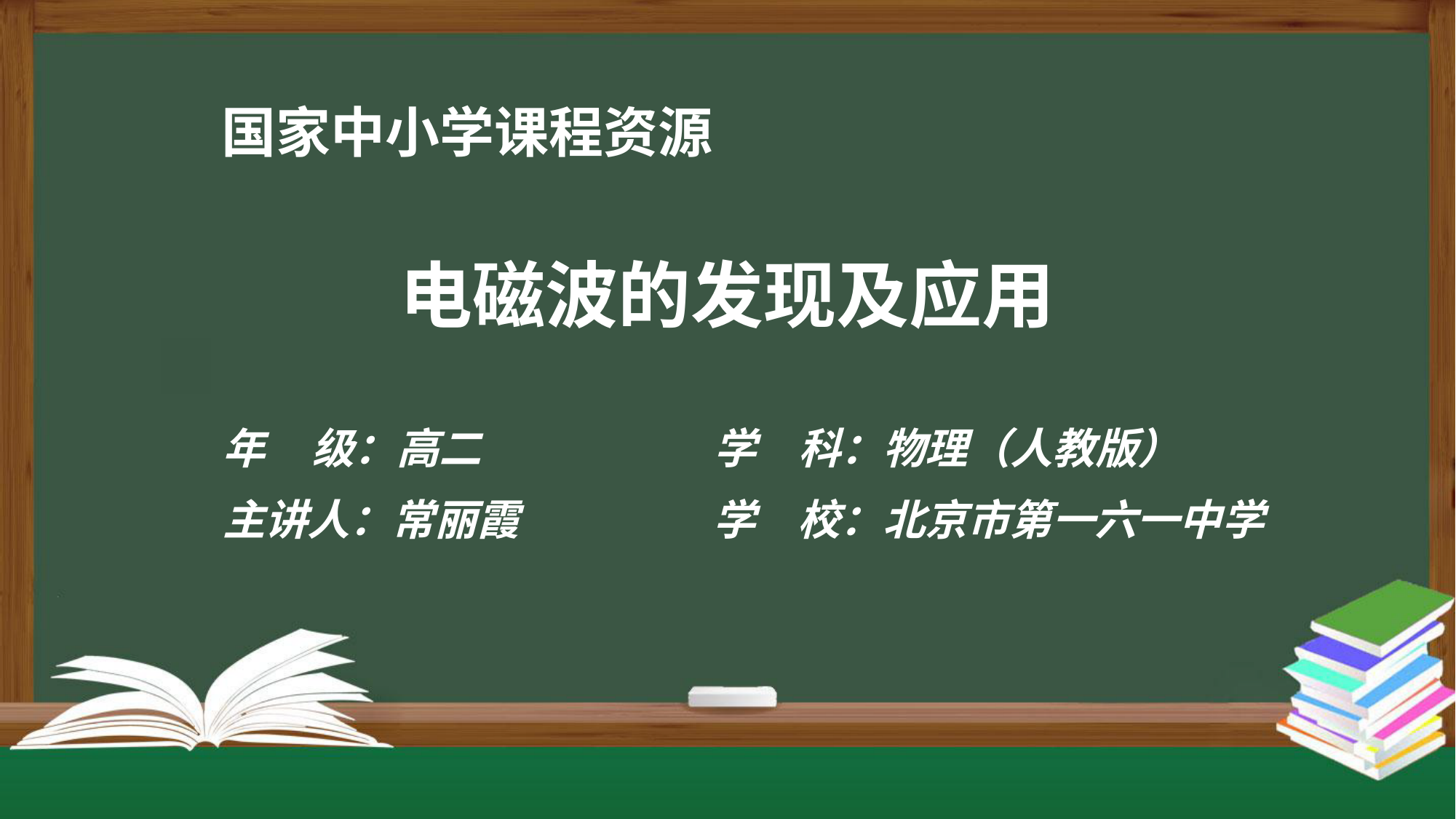

# 国家中小学课程资源
电磁波的发现及应用

| 年 级：高二 | 学 | 科：物理（人教版） |
| --- | --- | --- |
| 主讲人：常丽霞 | 学 | 校：北京市第一六一中学 |